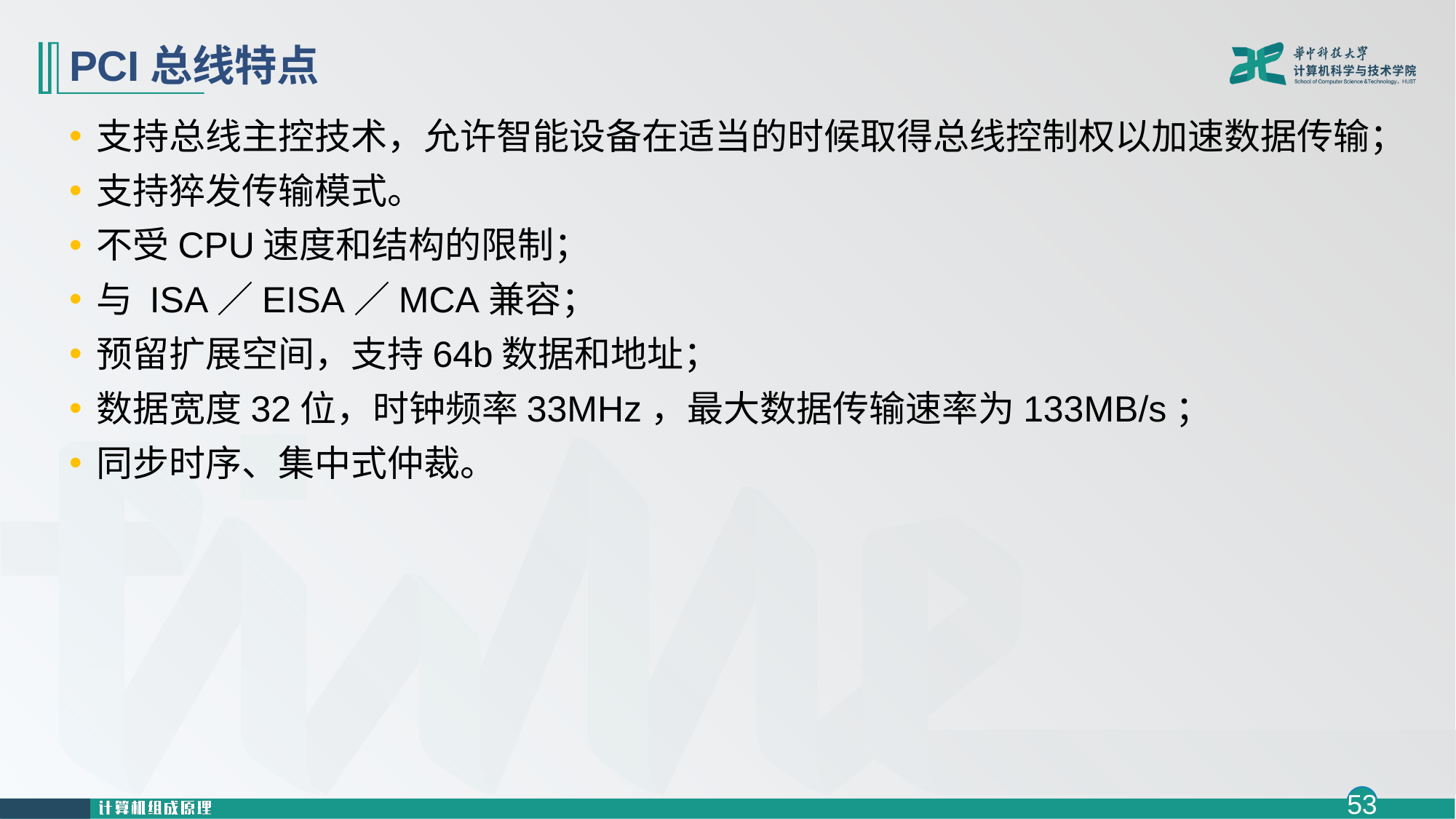

# PCI总线特点
支持总线主控技术，允许智能设备在适当的时候取得总线控制权以加速数据传输；
支持猝发传输模式。
不受CPU速度和结构的限制；
与 ISA／EISA／MCA兼容；
预留扩展空间，支持64b数据和地址；
数据宽度32位，时钟频率33MHz，最大数据传输速率为133MB/s；
同步时序、集中式仲裁。